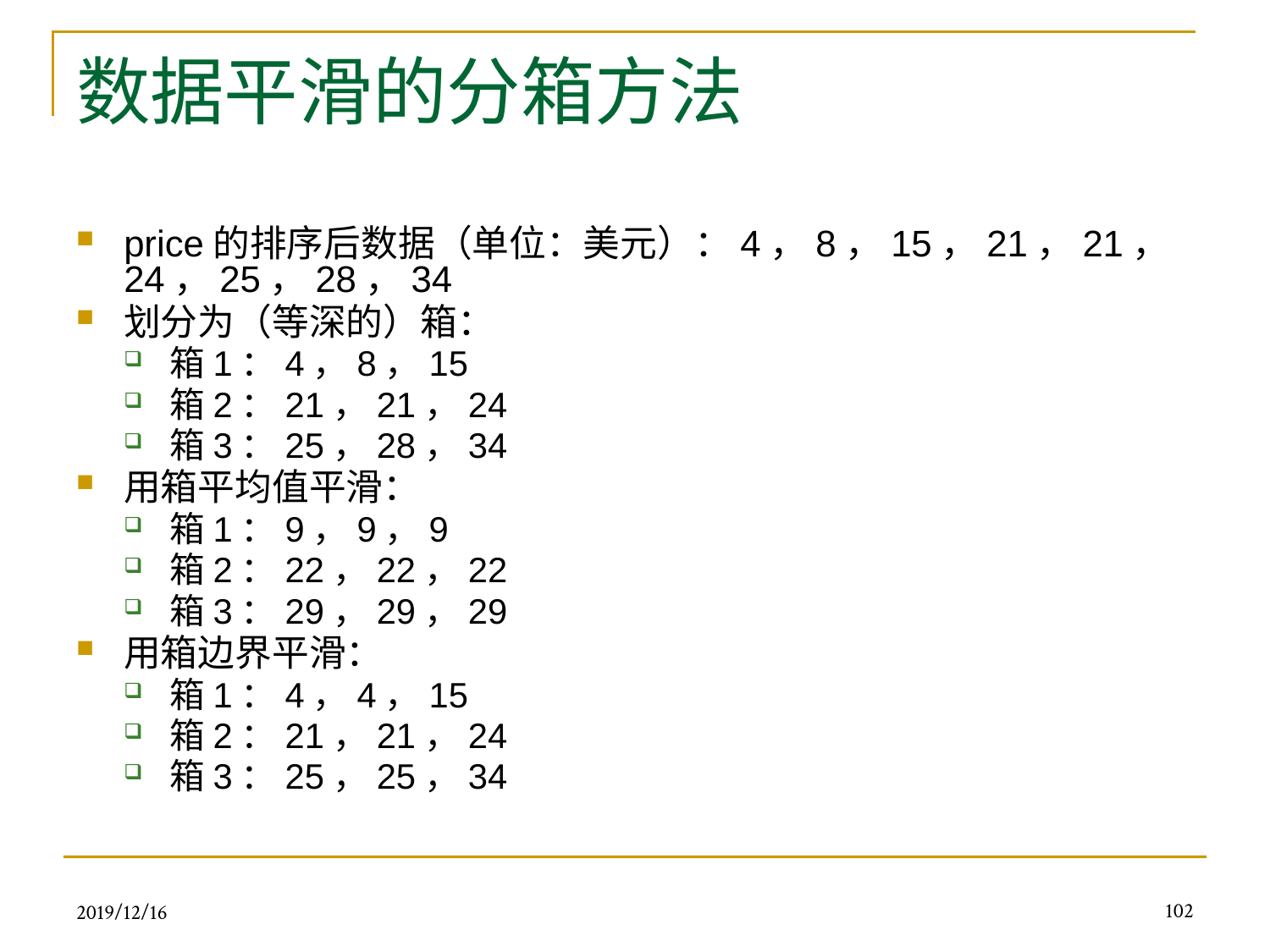

# 数据平滑的分箱方法
price的排序后数据（单位：美元）：4，8，15，21，21，24，25，28，34
划分为（等深的）箱：
箱1：4，8，15
箱2：21，21，24
箱3：25，28，34
用箱平均值平滑：
箱1：9，9，9
箱2：22，22，22
箱3：29，29，29
用箱边界平滑：
箱1：4，4，15
箱2：21，21，24
箱3：25，25，34
2019/12/16
102